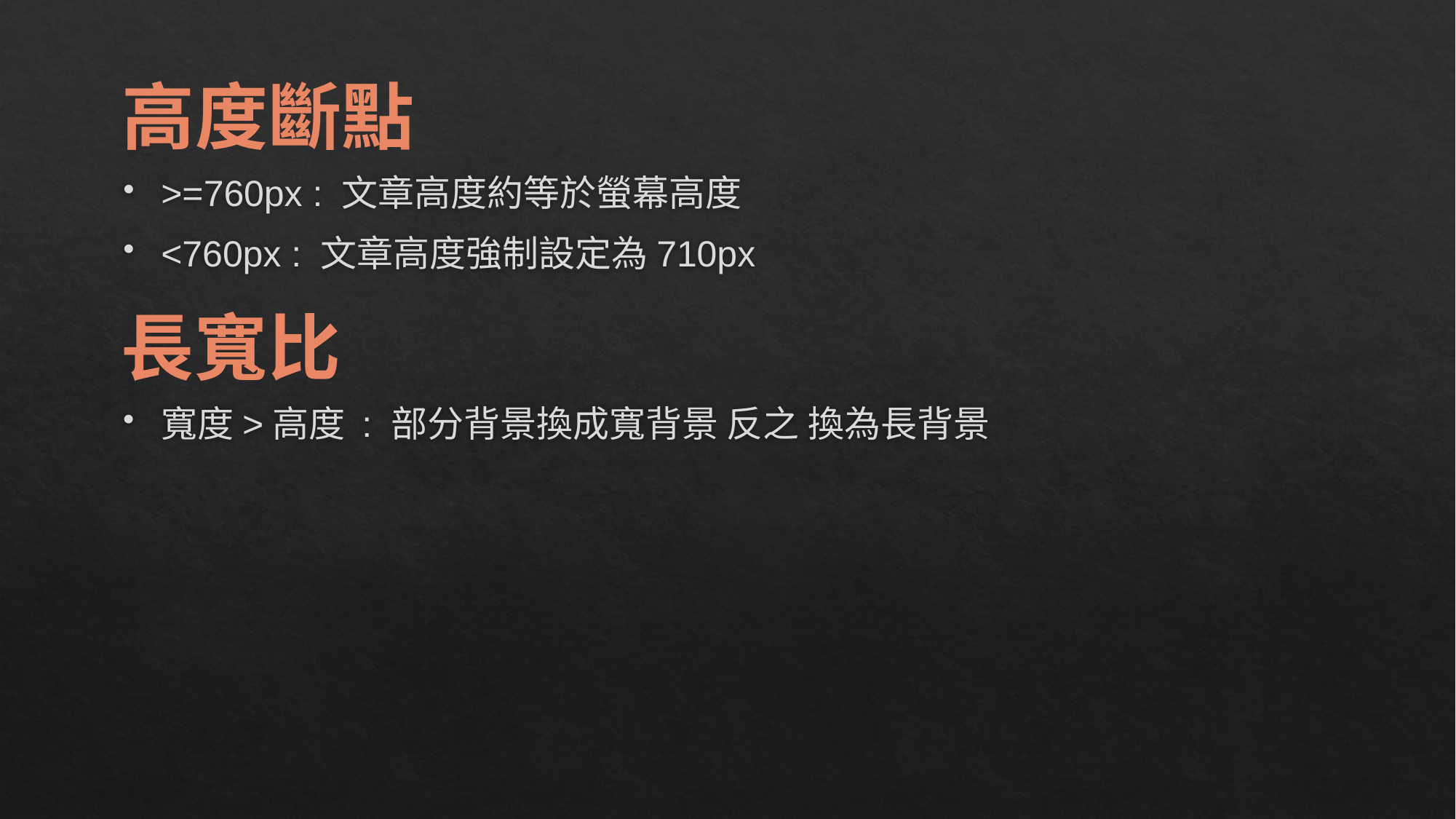

高度斷點
>=760px : 文章高度約等於螢幕高度
<760px : 文章高度強制設定為710px
長寬比
寬度>高度 : 部分背景換成寬背景 反之 換為長背景